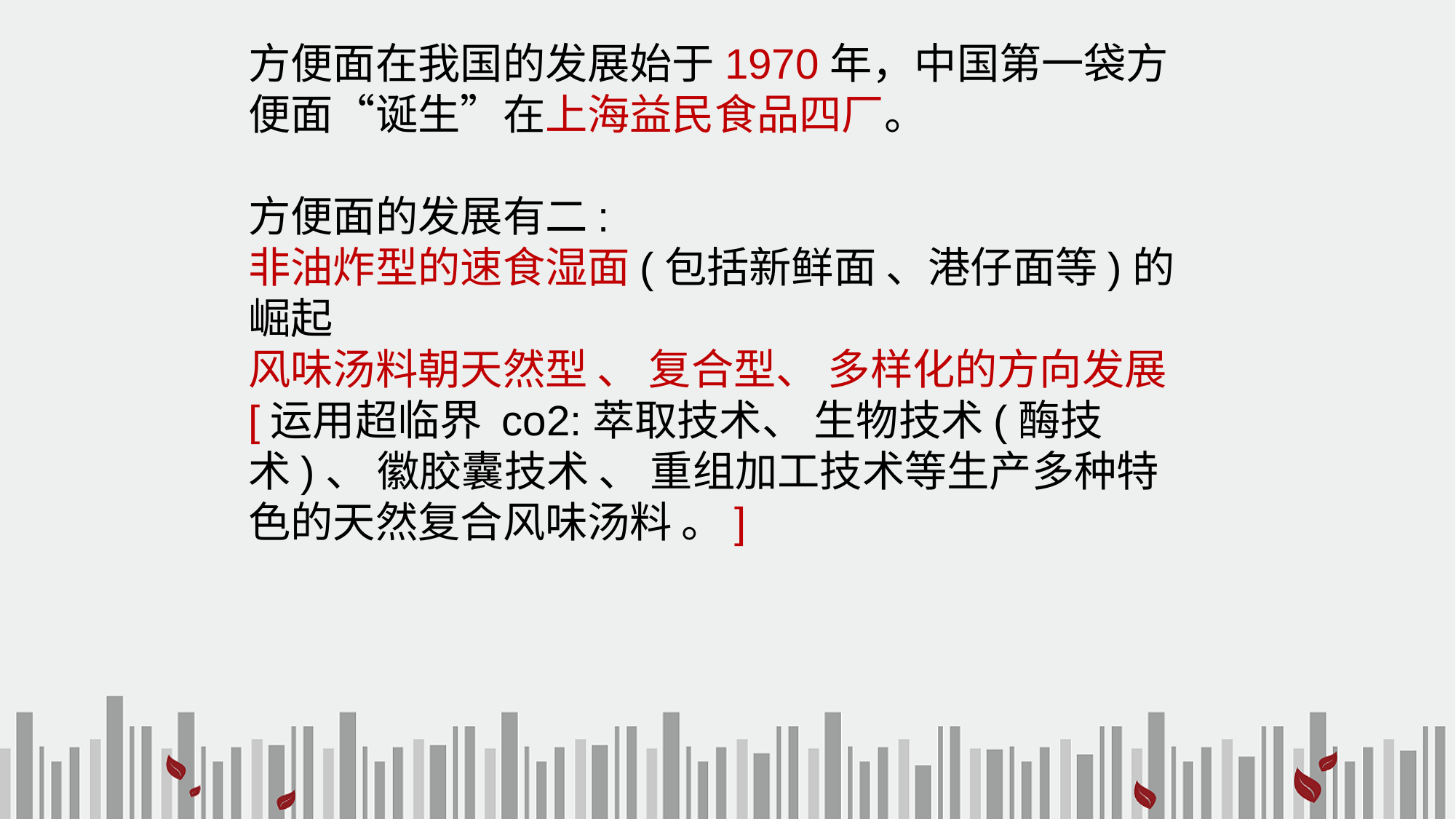

方便面在我国的发展始于1970年，中国第一袋方便面“诞生”在上海益民食品四厂。

方便面的发展有二:
非油炸型的速食湿面(包括新鲜面 、港仔面等)的崛起
风味汤料朝天然型 、 复合型、 多样化的方向发展 [运用超临界 co2:萃取技术、 生物技术(酶技术)、 徽胶囊技术 、 重组加工技术等生产多种特色的天然复合风味汤料 。]